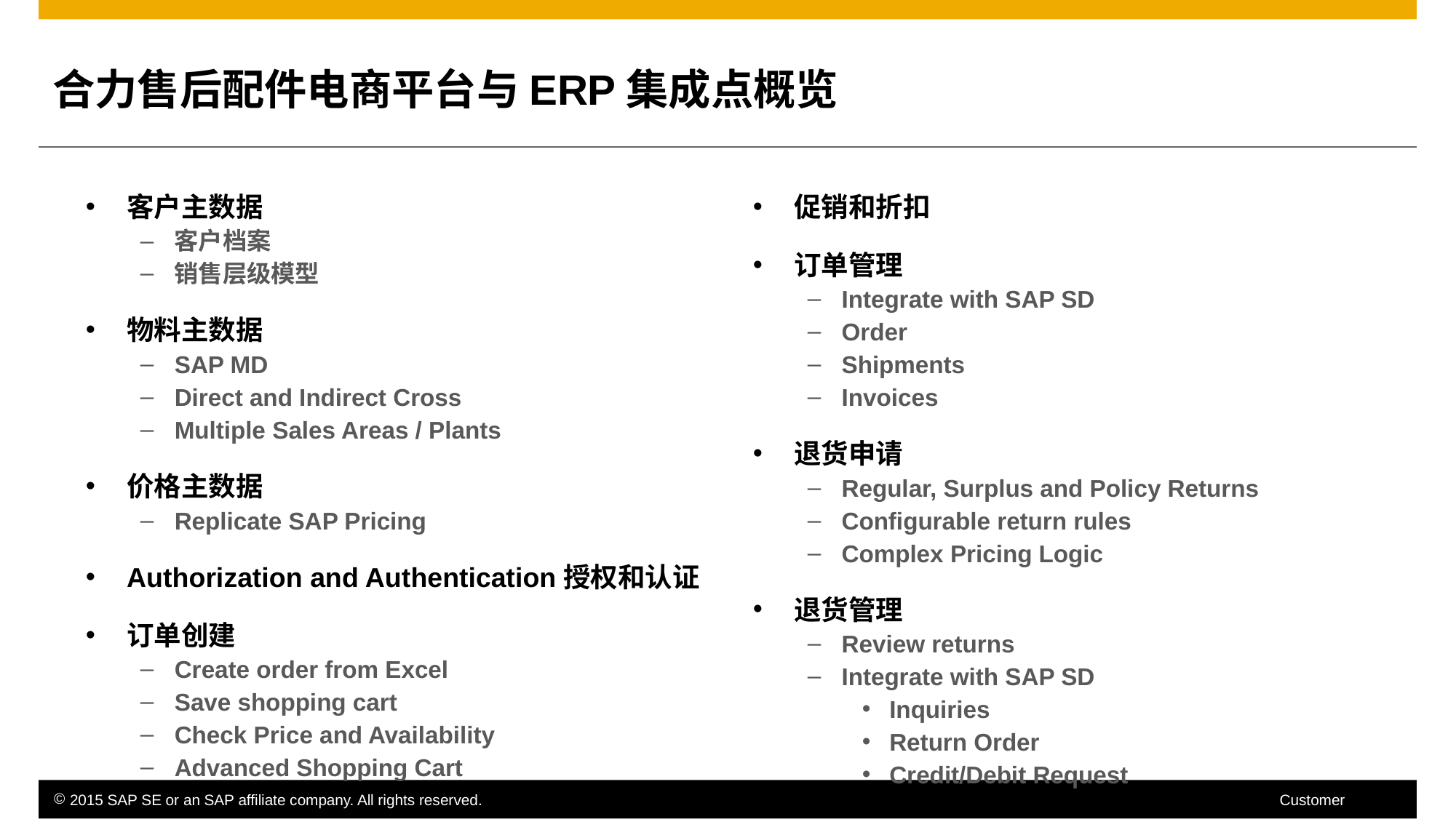

合力售后配件电商平台与ERP集成点概览
客户主数据
客户档案
销售层级模型

物料主数据
SAP MD
Direct and Indirect Cross
Multiple Sales Areas / Plants

价格主数据
Replicate SAP Pricing

Authorization and Authentication授权和认证

订单创建
Create order from Excel
Save shopping cart
Check Price and Availability
Advanced Shopping Cart
促销和折扣

订单管理
Integrate with SAP SD
Order
Shipments
Invoices

退货申请
Regular, Surplus and Policy Returns
Configurable return rules
Complex Pricing Logic

退货管理
Review returns
Integrate with SAP SD
Inquiries
Return Order
Credit/Debit Request